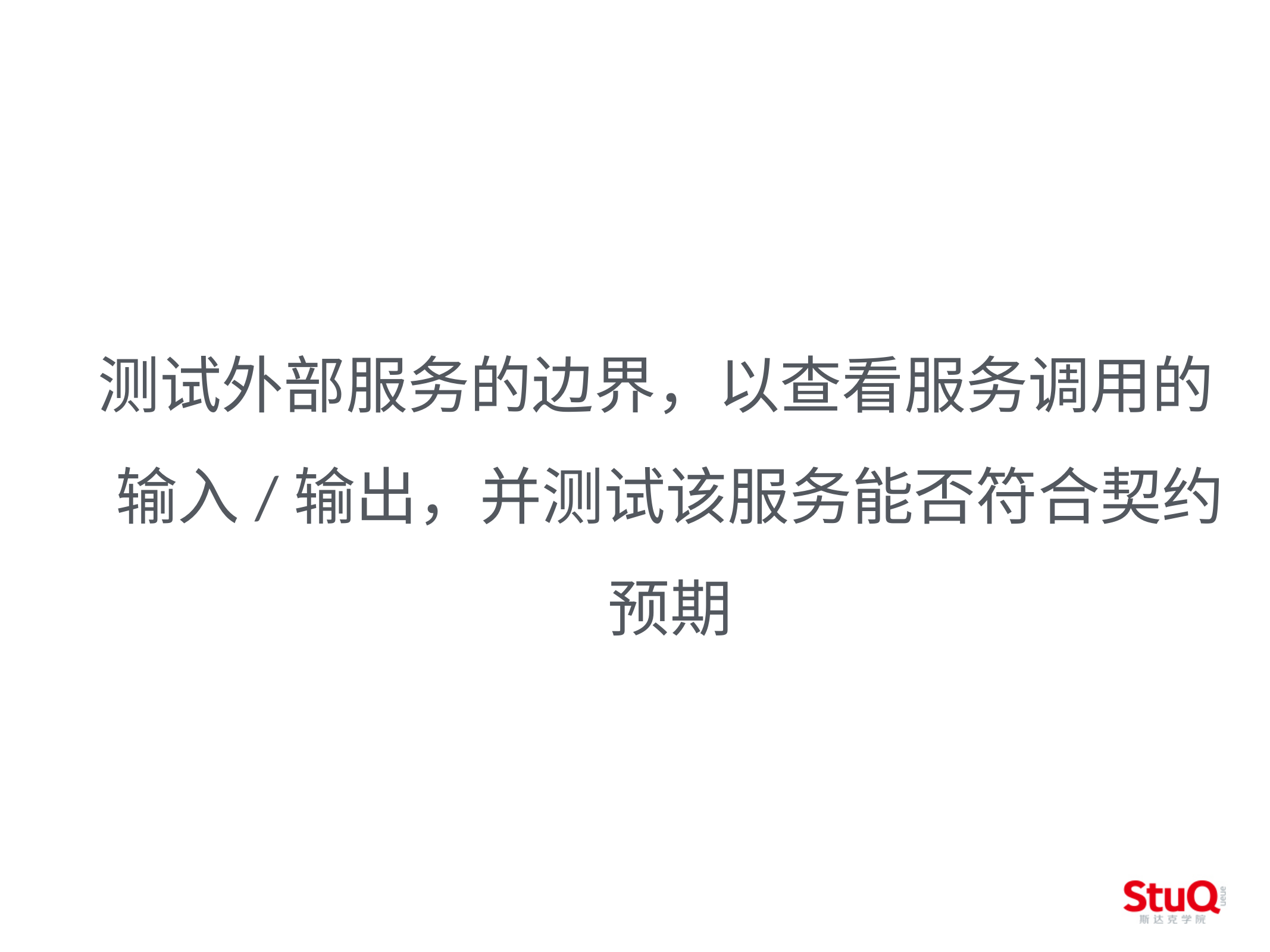

测试外部服务的边界，以查看服务调用的输入/输出，并测试该服务能否符合契约预期